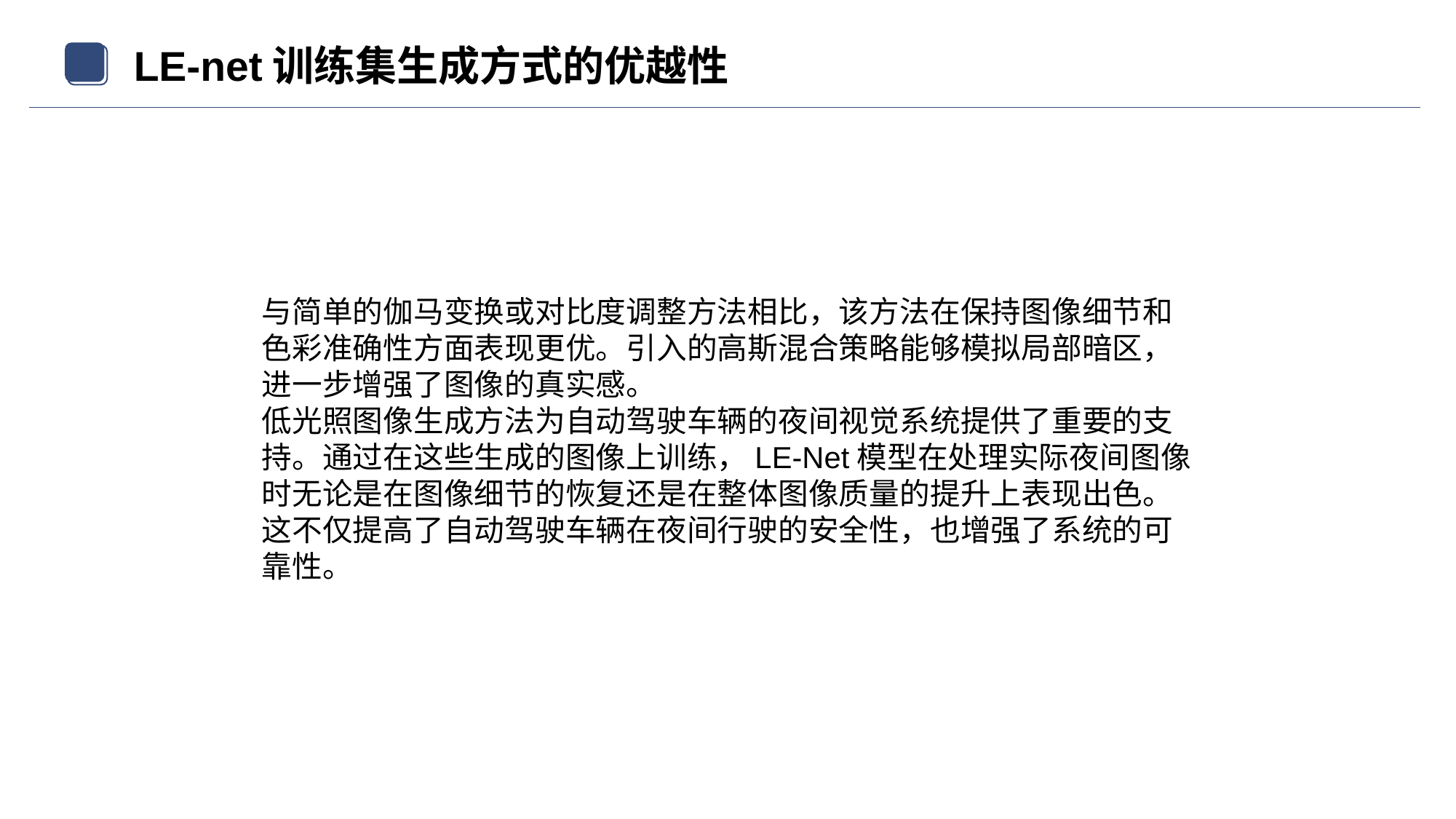

LE-net训练集生成方式的优越性
与简单的伽马变换或对比度调整方法相比，该方法在保持图像细节和色彩准确性方面表现更优。引入的高斯混合策略能够模拟局部暗区，进一步增强了图像的真实感。
低光照图像生成方法为自动驾驶车辆的夜间视觉系统提供了重要的支持。通过在这些生成的图像上训练，LE-Net模型在处理实际夜间图像时无论是在图像细节的恢复还是在整体图像质量的提升上表现出色。这不仅提高了自动驾驶车辆在夜间行驶的安全性，也增强了系统的可靠性。